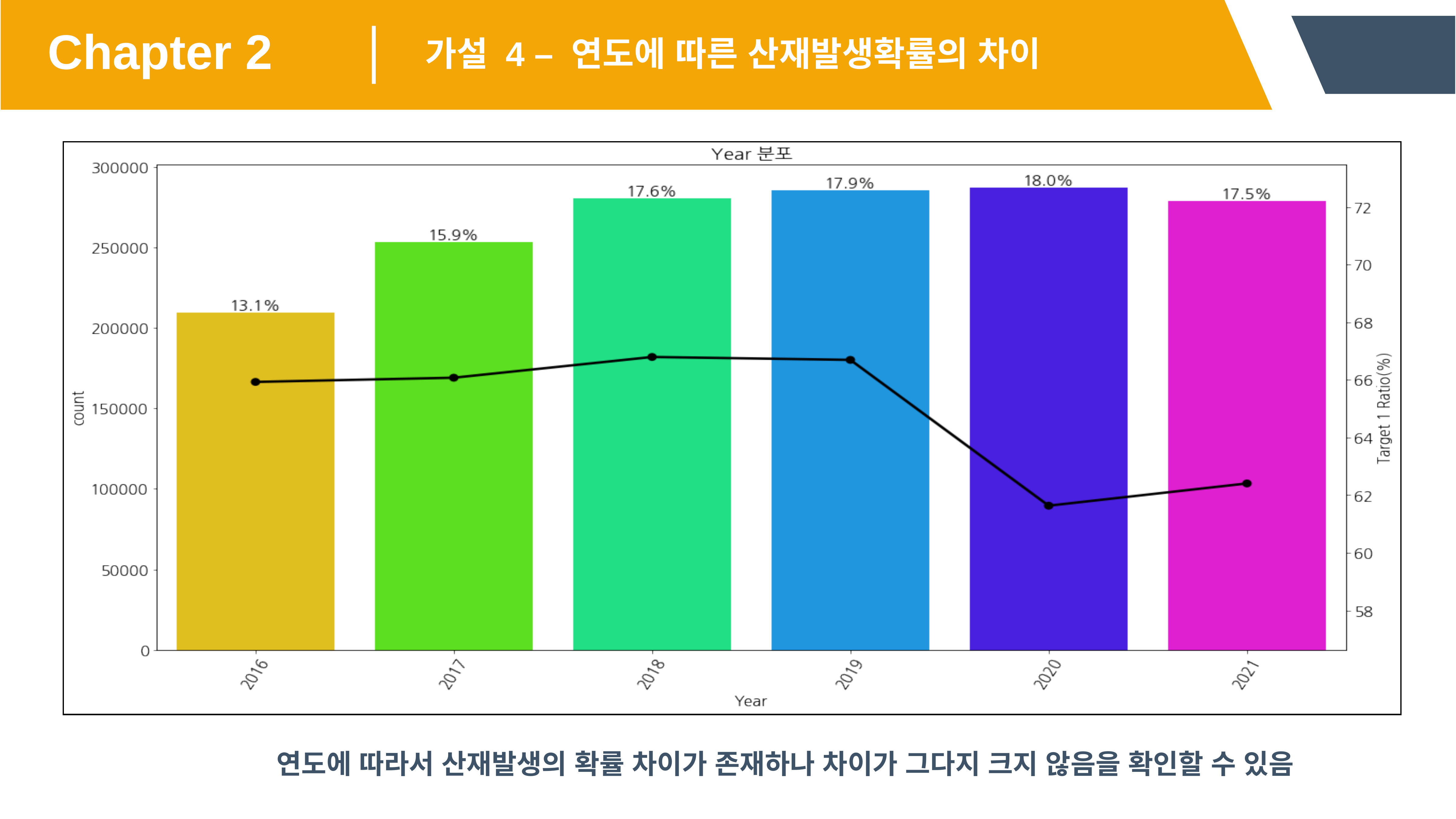

Chapter 2

가설 4 – 연도에 따른 산재발생확률의 차이

연도에 따라서 산재발생의 확률 차이가 존재하나 차이가 그다지 크지 않음을 확인할 수 있음